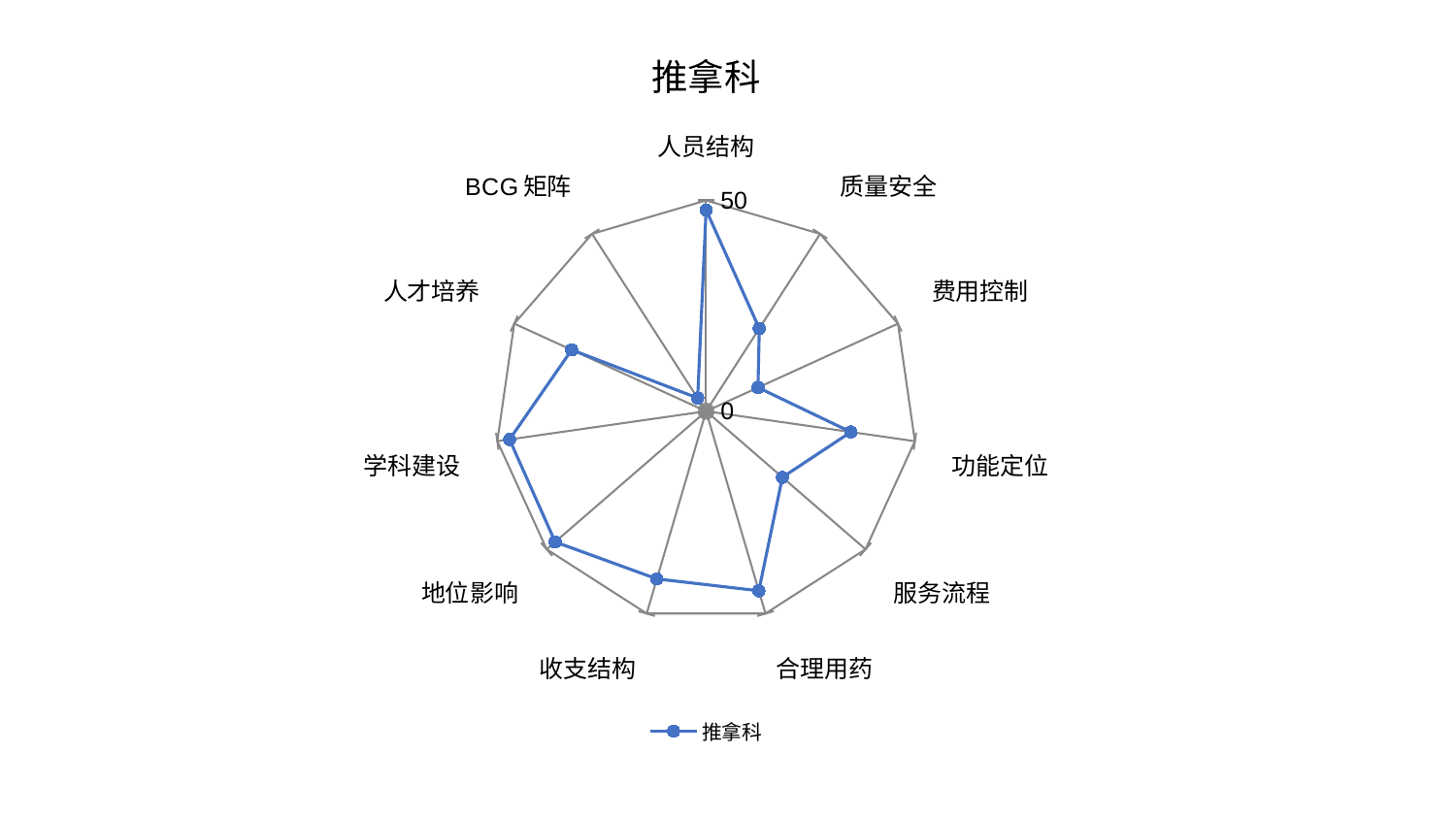

### Chart: 推拿科

| Category | 推拿科 |
|---|---|
| 人员结构 | 47.73840835495091 |
| 质量安全 | 23.33195528753668 |
| 费用控制 | 13.532443336690449 |
| 功能定位 | 34.6626632078164 |
| 服务流程 | 23.935599637454906 |
| 合理用药 | 44.37872084088215 |
| 收支结构 | 41.446860663986314 |
| 地位影响 | 47.34002605015348 |
| 学科建设 | 47.07257463563315 |
| 人才培养 | 35.03404698265093 |
| BCG矩阵 | 3.711695744901122 |
158